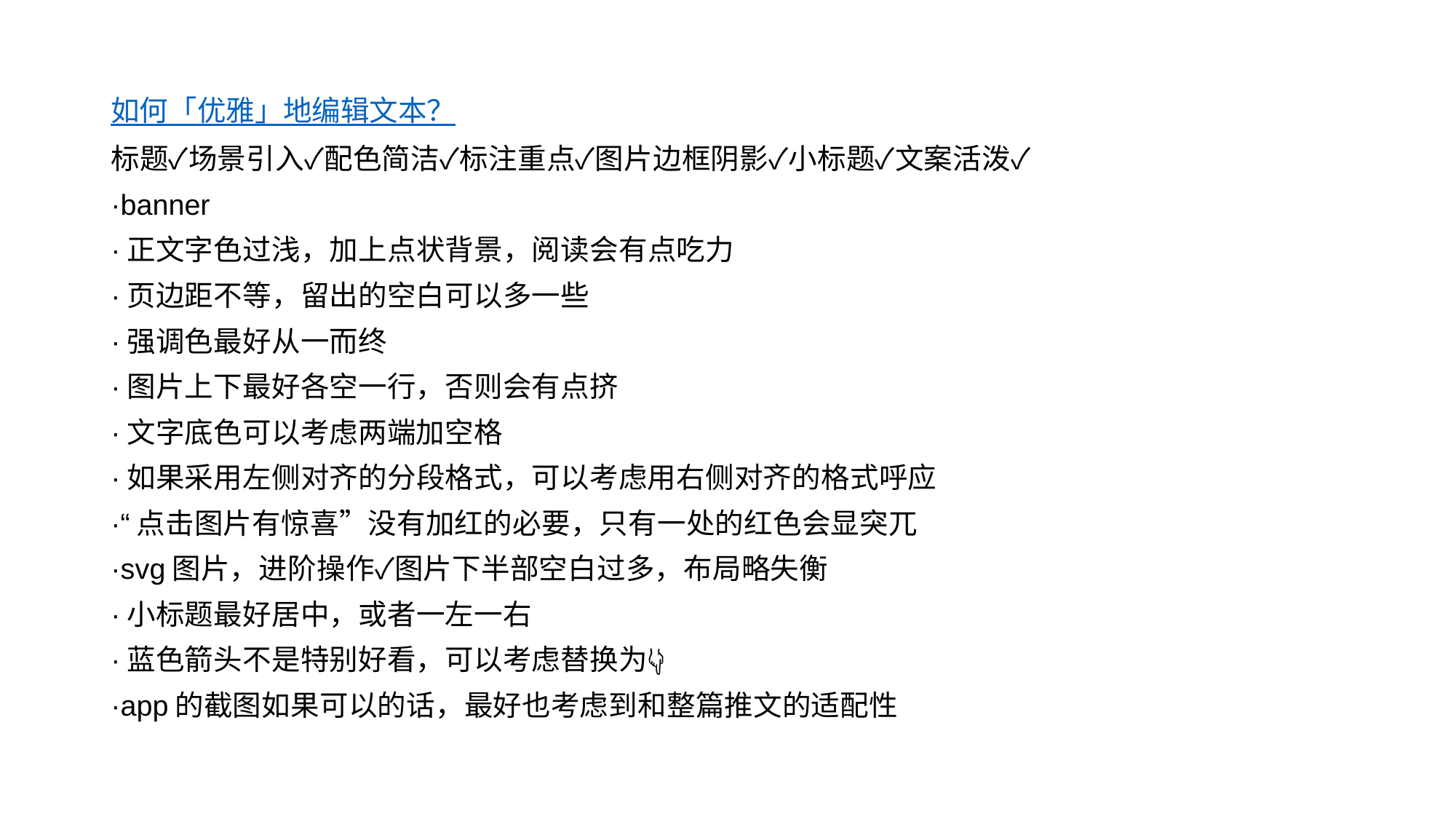

如何「优雅」地编辑文本？
标题✓场景引入✓配色简洁✓标注重点✓图片边框阴影✓小标题✓文案活泼✓
·banner
·正文字色过浅，加上点状背景，阅读会有点吃力
·页边距不等，留出的空白可以多一些
·强调色最好从一而终
·图片上下最好各空一行，否则会有点挤
·文字底色可以考虑两端加空格
·如果采用左侧对齐的分段格式，可以考虑用右侧对齐的格式呼应
·“点击图片有惊喜”没有加红的必要，只有一处的红色会显突兀
·svg图片，进阶操作✓图片下半部空白过多，布局略失衡
·小标题最好居中，或者一左一右
·蓝色箭头不是特别好看，可以考虑替换为👇
·app的截图如果可以的话，最好也考虑到和整篇推文的适配性